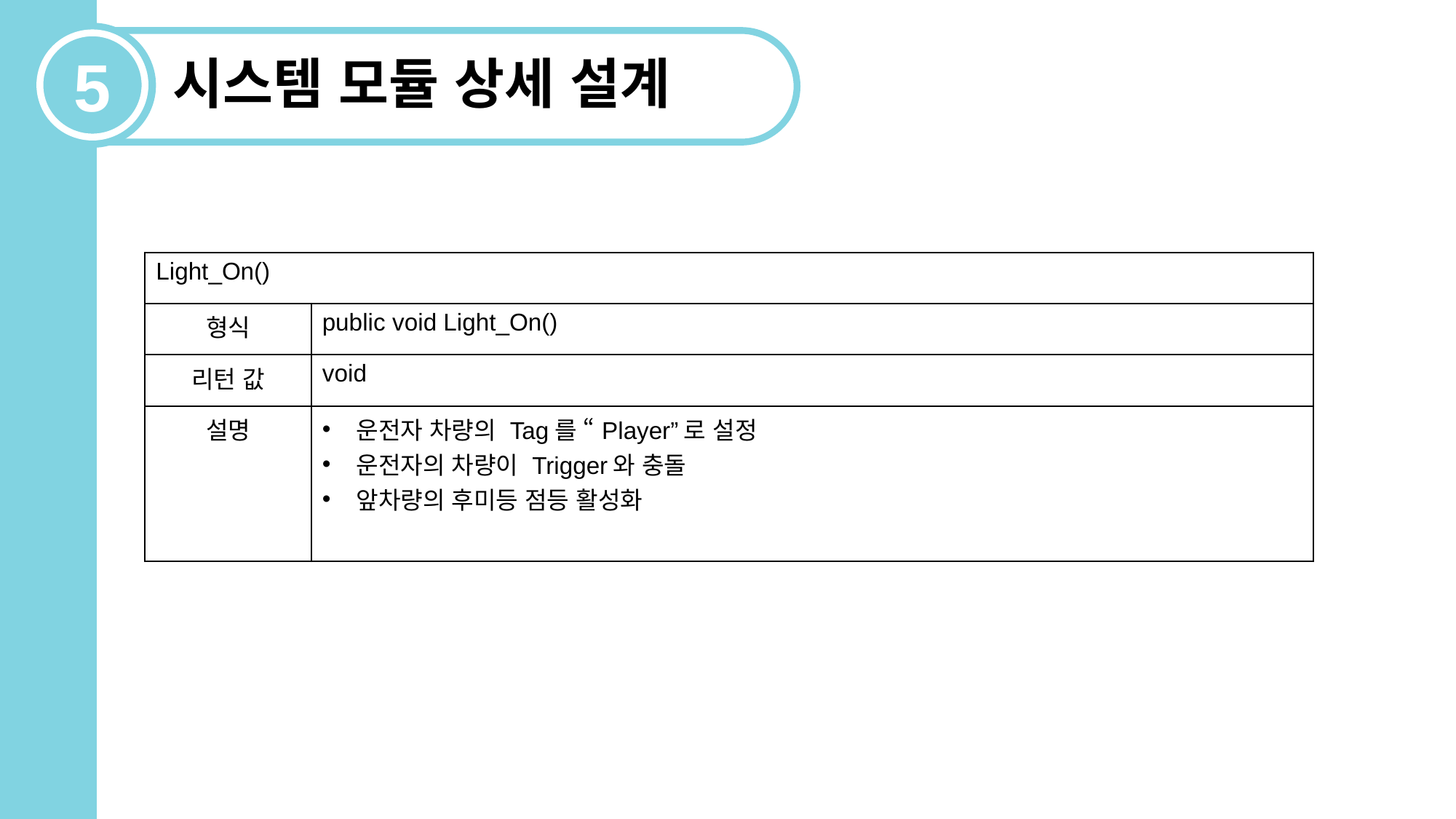

5
시스템 모듈 상세 설계
| Light\_On() |  |
| --- | --- |
| 형식 | public void Light\_On() |
| 리턴 값 | void |
| 설명 | 운전자 차량의 Tag를 “Player”로 설정 운전자의 차량이 Trigger와 충돌 앞차량의 후미등 점등 활성화 |